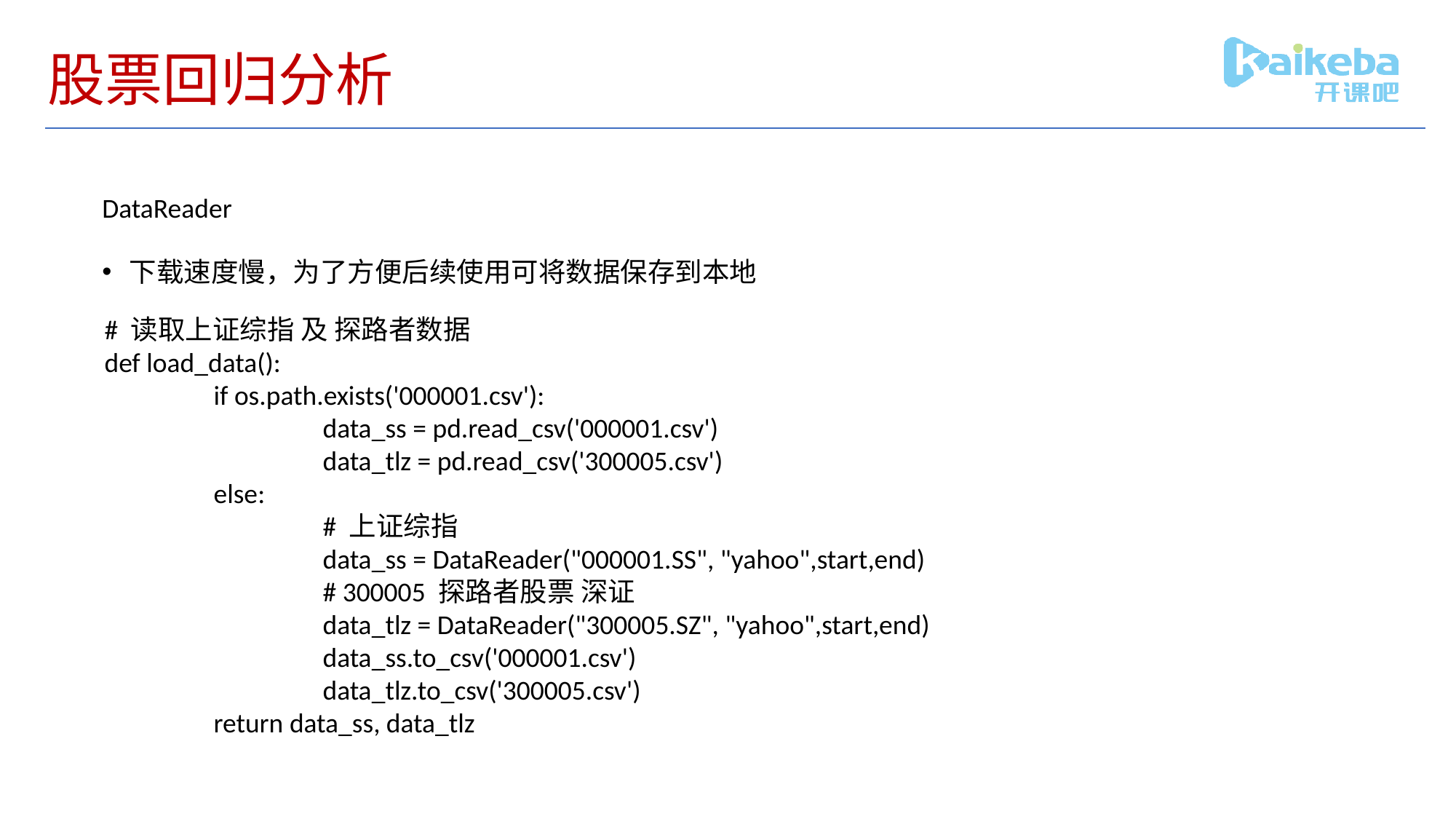

# 股票回归分析
DataReader
下载速度慢，为了方便后续使用可将数据保存到本地
# 读取上证综指 及 探路者数据
def load_data():
	if os.path.exists('000001.csv'):
		data_ss = pd.read_csv('000001.csv')
		data_tlz = pd.read_csv('300005.csv')
	else:
		# 上证综指
		data_ss = DataReader("000001.SS", "yahoo",start,end)
		# 300005 探路者股票 深证
		data_tlz = DataReader("300005.SZ", "yahoo",start,end)
		data_ss.to_csv('000001.csv')
		data_tlz.to_csv('300005.csv')
	return data_ss, data_tlz